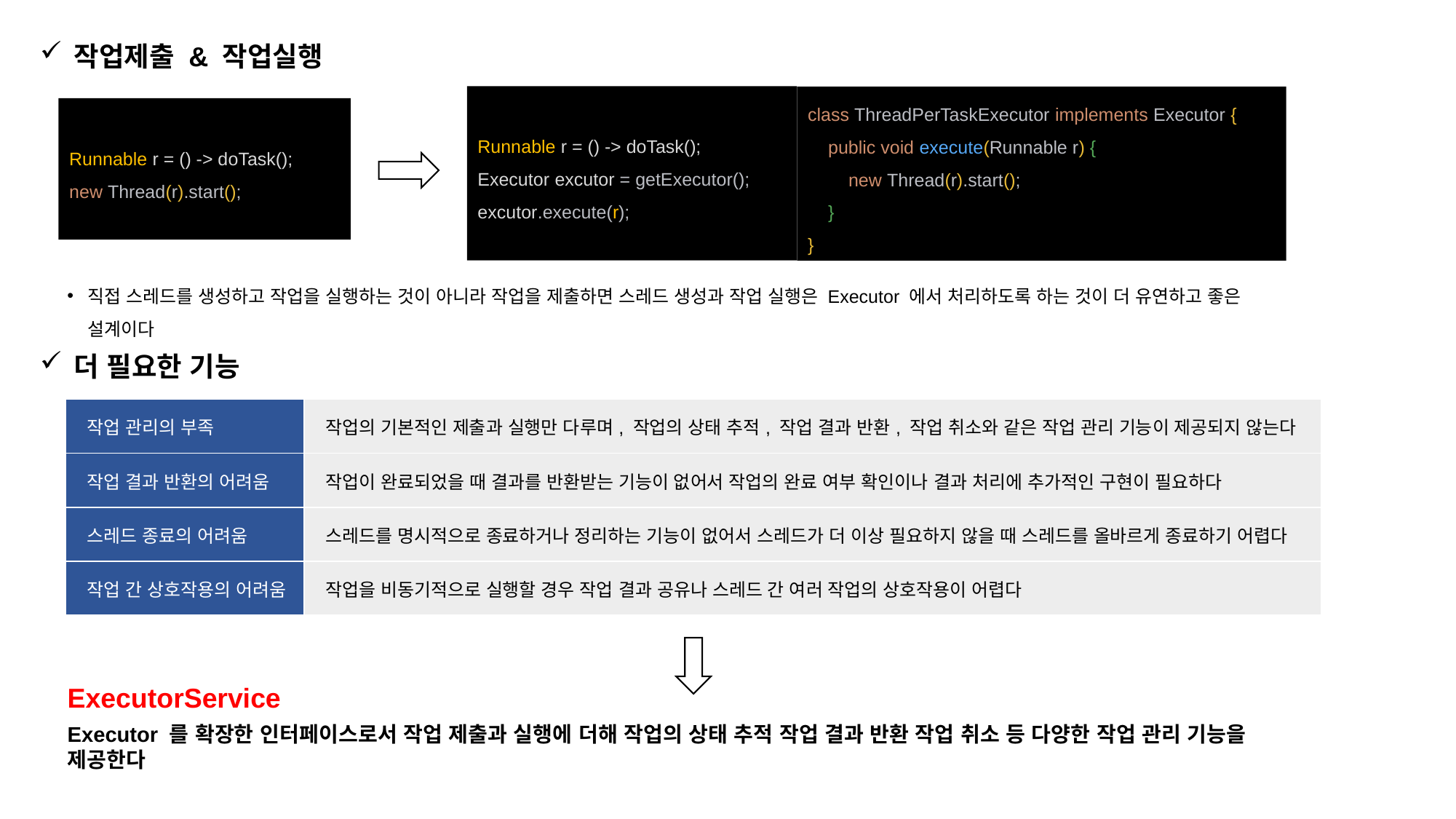

작업제출 & 작업실행
Runnable r = () -> doTask();
Executor excutor = getExecutor();
excutor.execute(r);
class ThreadPerTaskExecutor implements Executor {
    public void execute(Runnable r) {
        new Thread(r).start();
    }
}
Runnable r = () -> doTask();
new Thread(r).start();

직접 스레드를 생성하고 작업을 실행하는 것이 아니라 작업을 제출하면 스레드 생성과 작업 실행은 Executor 에서 처리하도록 하는 것이 더 유연하고 좋은 설계이다
더 필요한 기능
| 작업 관리의 부족 | 작업의 기본적인 제출과 실행만 다루며, 작업의 상태 추적, 작업 결과 반환, 작업 취소와 같은 작업 관리 기능이 제공되지 않는다 |
| --- | --- |
| 작업 결과 반환의 어려움 | 작업이 완료되었을 때 결과를 반환받는 기능이 없어서 작업의 완료 여부 확인이나 결과 처리에 추가적인 구현이 필요하다 |
| 스레드 종료의 어려움 | 스레드를 명시적으로 종료하거나 정리하는 기능이 없어서 스레드가 더 이상 필요하지 않을 때 스레드를 올바르게 종료하기 어렵다 |
| 작업 간 상호작용의 어려움 | 작업을 비동기적으로 실행할 경우 작업 결과 공유나 스레드 간 여러 작업의 상호작용이 어렵다 |

ExecutorService
Executor 를 확장한 인터페이스로서 작업 제출과 실행에 더해 작업의 상태 추적 작업 결과 반환 작업 취소 등 다양한 작업 관리 기능을 제공한다